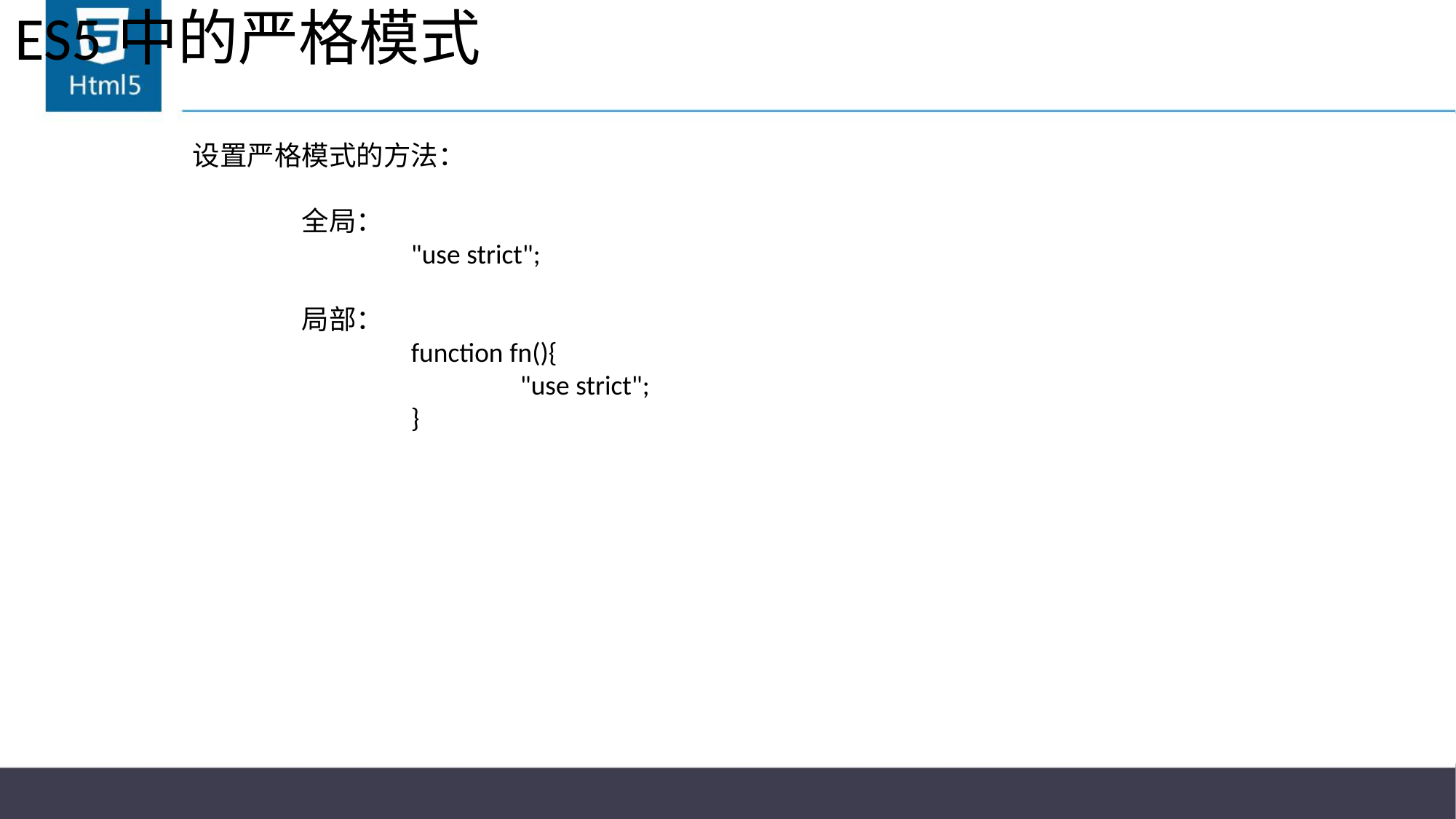

# ES5中的严格模式
设置严格模式的方法：

	全局：
		"use strict";

	局部：
		function fn(){
			"use strict";
		}